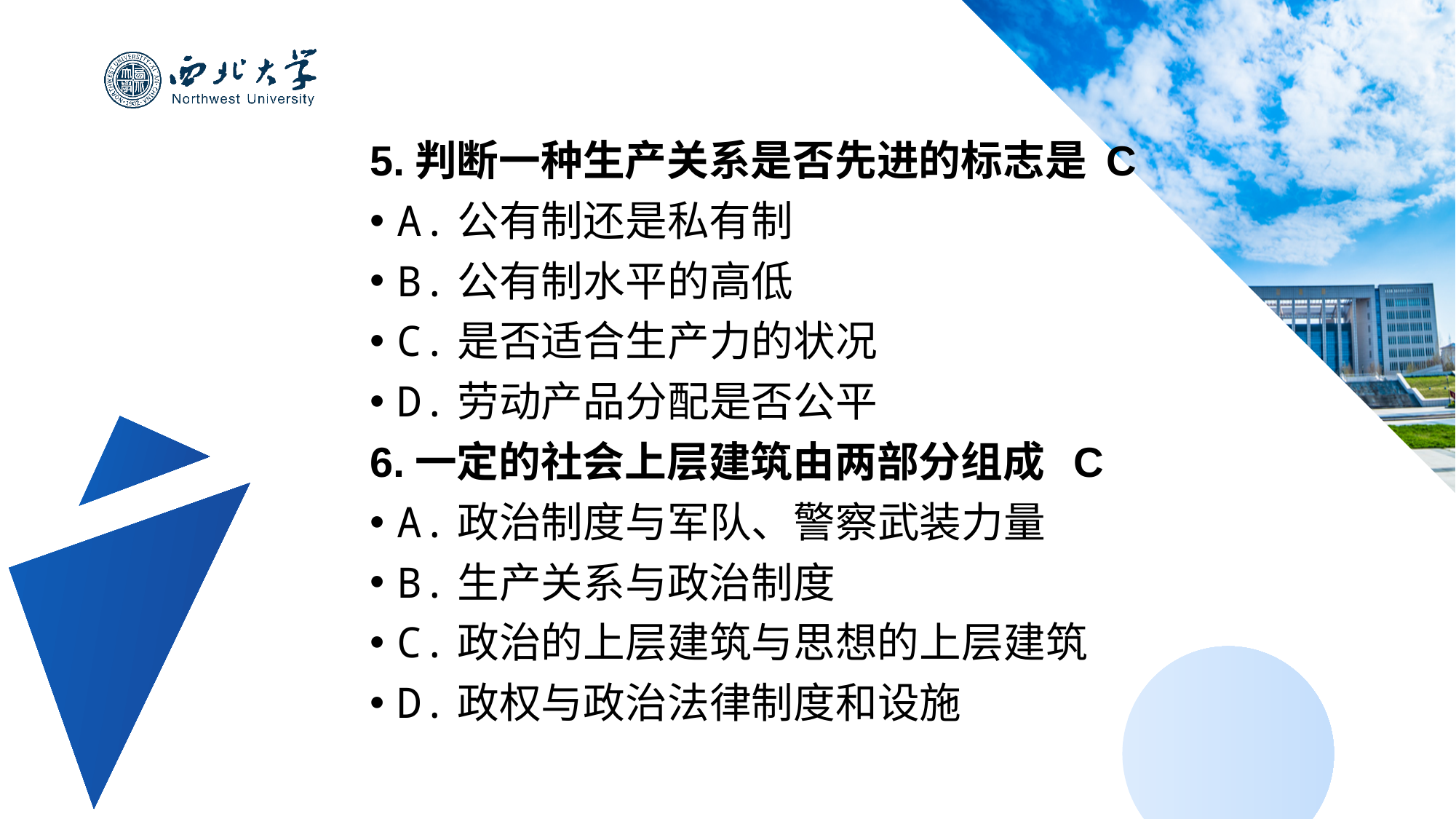

5.判断一种生产关系是否先进的标志是 C
A.公有制还是私有制
B.公有制水平的高低
C.是否适合生产力的状况
D.劳动产品分配是否公平
6.一定的社会上层建筑由两部分组成  C
A.政治制度与军队、警察武装力量
B.生产关系与政治制度
C.政治的上层建筑与思想的上层建筑
D.政权与政治法律制度和设施